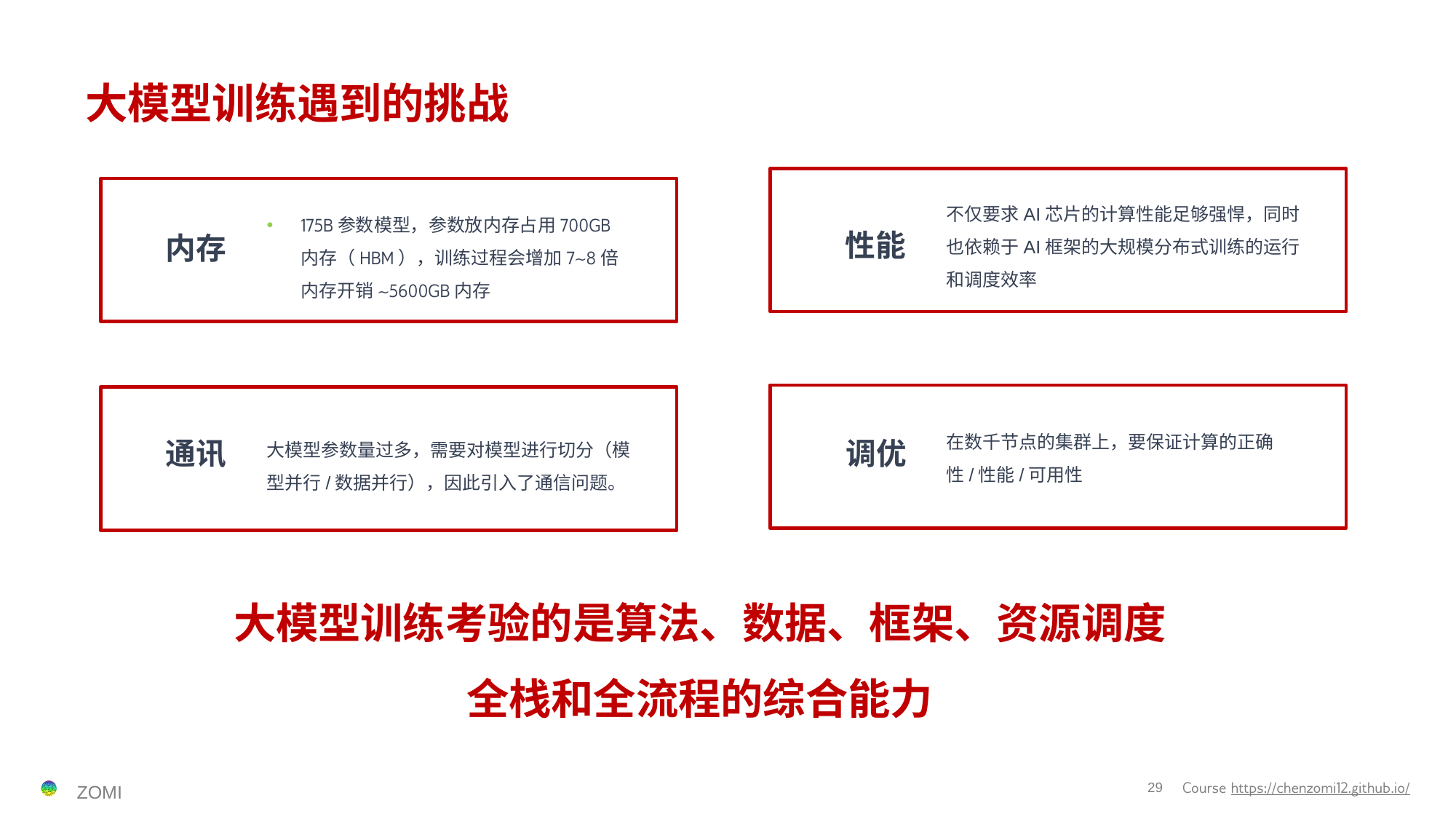

# 大模型训练遇到的挑战

不仅要求AI芯片的计算性能足够强悍，同时也依赖于AI框架的大规模分布式训练的运行和调度效率
性能
175B参数模型，参数放内存占用700GB内存（HBM），训练过程会增加7~8倍内存开销~5600GB内存
内存

在数千节点的集群上，要保证计算的正确性/性能/可用性
调优
大模型参数量过多，需要对模型进行切分（模型并行/数据并行），因此引入了通信问题。
通讯
大模型训练考验的是算法、数据、框架、资源调度
全栈和全流程的综合能力